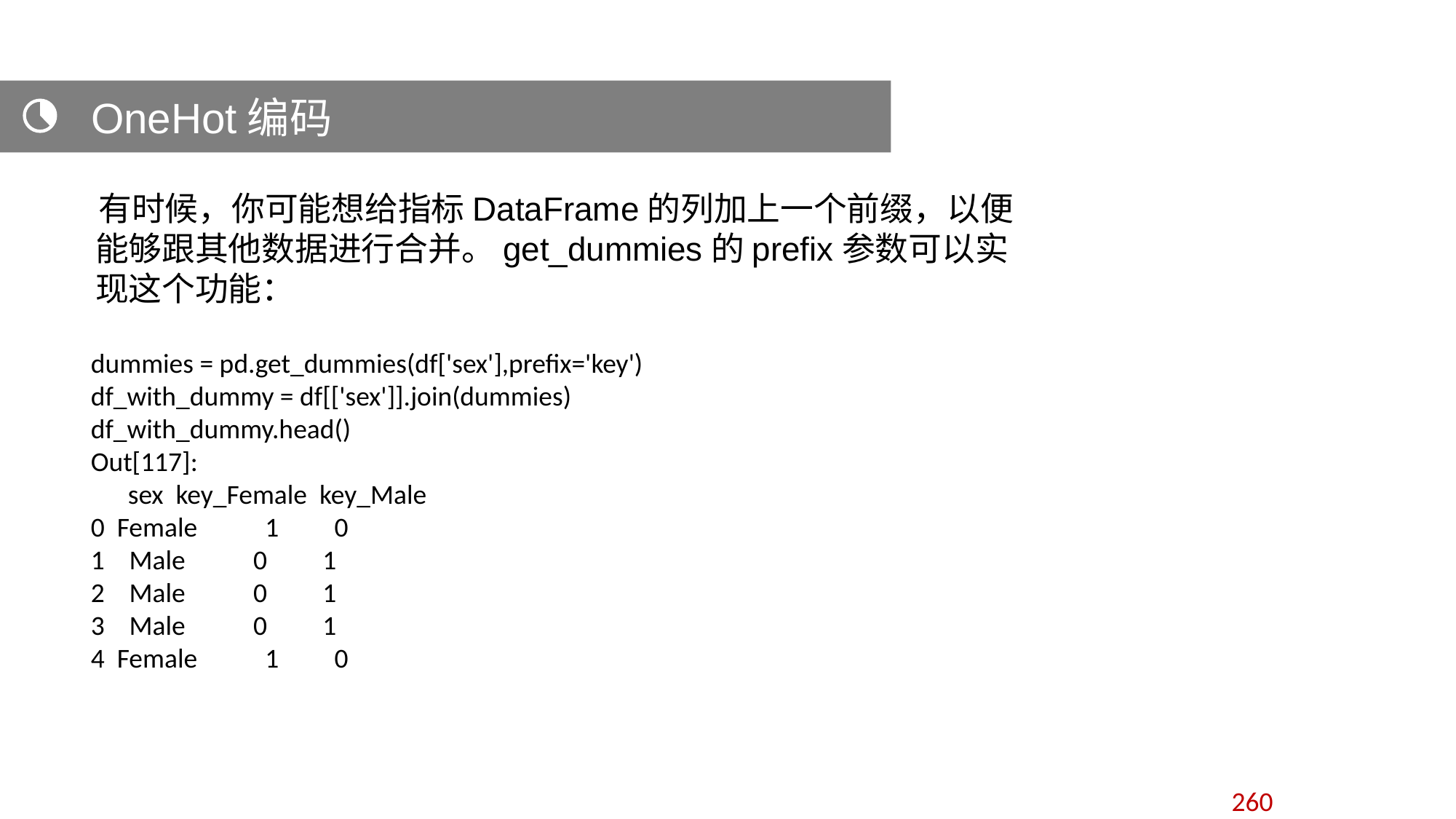

OneHot编码

   有时候，你可能想给指标DataFrame的列加上一个前缀，以便能够跟其他数据进行合并。get_dummies的prefix参数可以实现这个功能：

dummies = pd.get_dummies(df['sex'],prefix='key')
df_with_dummy = df[['sex']].join(dummies)
df_with_dummy.head()
Out[117]:
      sex  key_Female  key_Male
0  Female           1         0
1    Male           0         1
2    Male           0         1
3    Male           0         1
4  Female           1         0

260